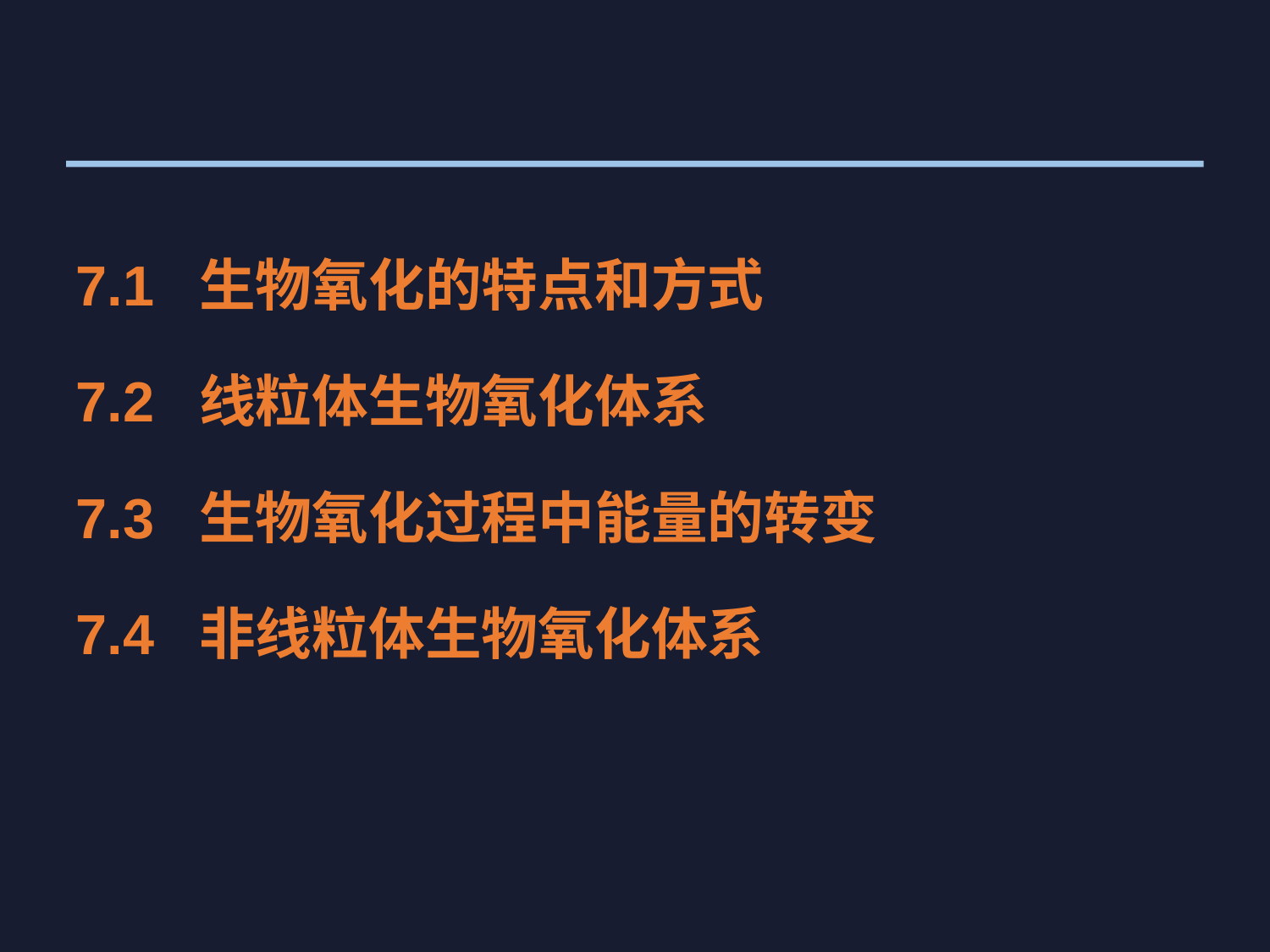

7.1  生物氧化的特点和方式
7.2  线粒体生物氧化体系
7.3  生物氧化过程中能量的转变
7.4  非线粒体生物氧化体系